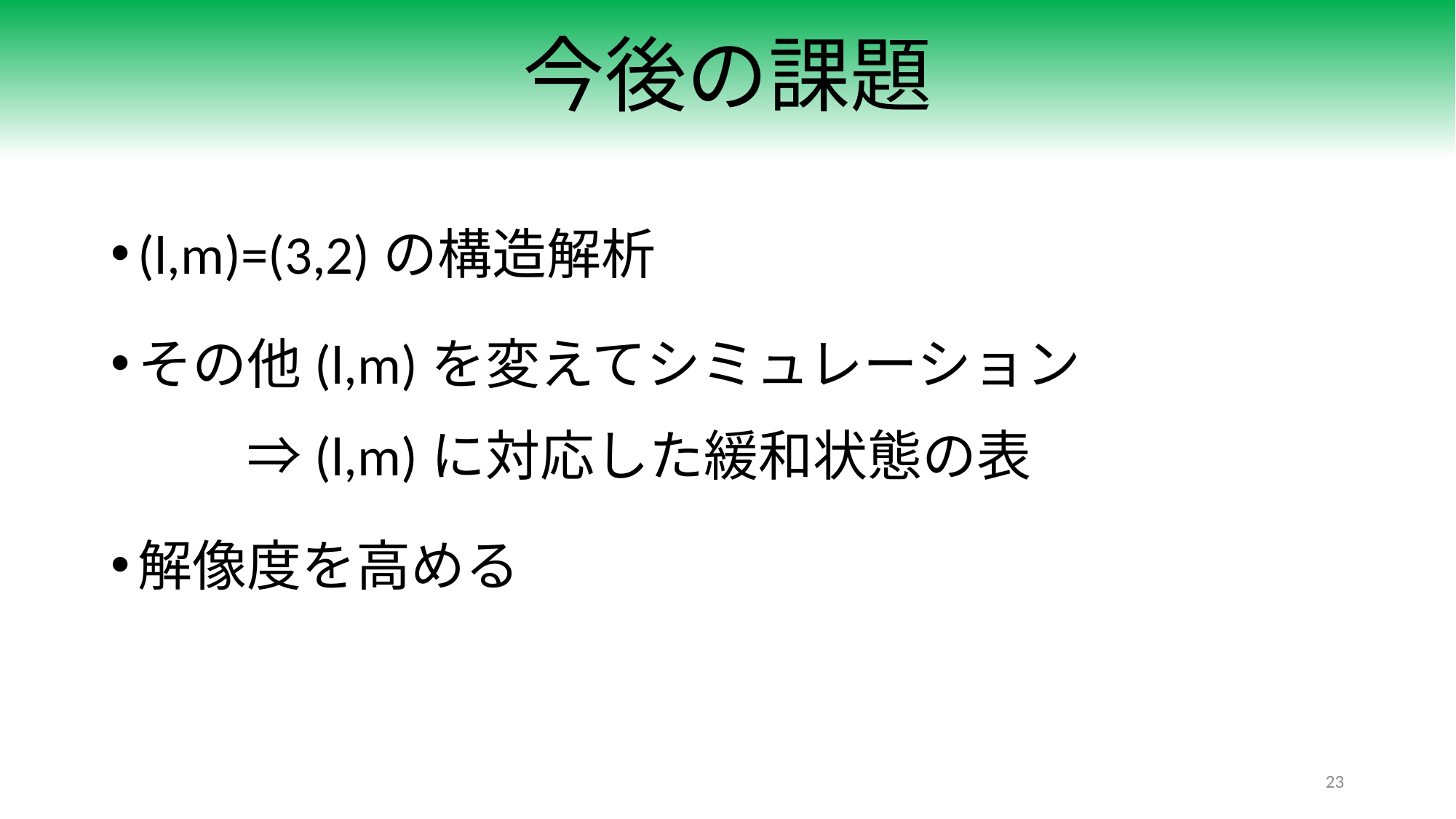

# 今後の課題
(l,m)=(3,2)の構造解析
その他(l,m)を変えてシミュレーション
	⇒(l,m)に対応した緩和状態の表
解像度を高める
23